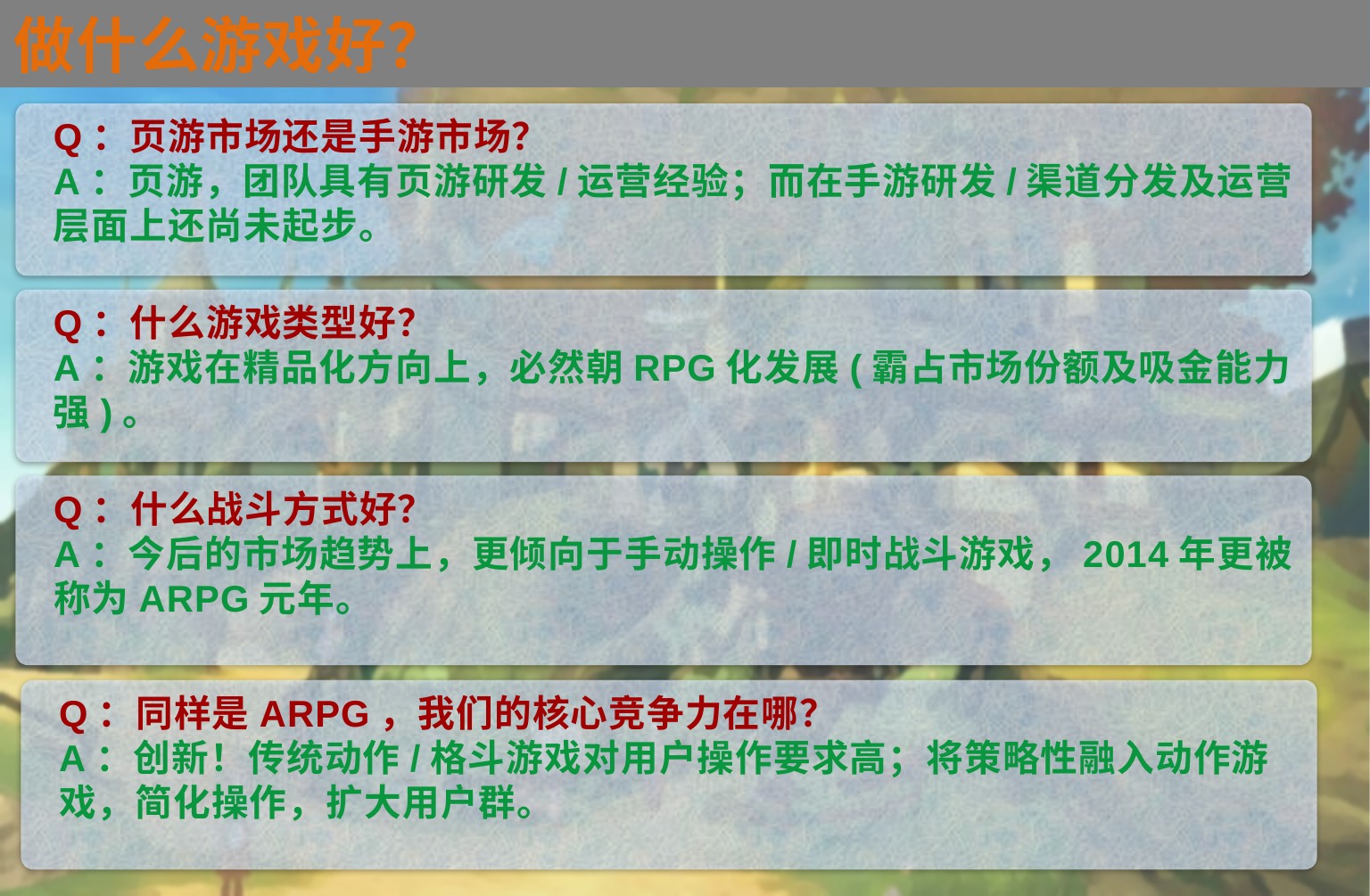

为什么要做卡片游戏
做什么游戏好？
Q：页游市场还是手游市场？
A：页游，团队具有页游研发/运营经验；而在手游研发/渠道分发及运营层面上还尚未起步。
Q：什么游戏类型好？
A：游戏在精品化方向上，必然朝RPG化发展(霸占市场份额及吸金能力强)。
Q：什么战斗方式好？
A：今后的市场趋势上，更倾向于手动操作/即时战斗游戏，2014年更被称为ARPG元年。
Q：同样是ARPG，我们的核心竞争力在哪？
A：创新！传统动作/格斗游戏对用户操作要求高；将策略性融入动作游戏，简化操作，扩大用户群。